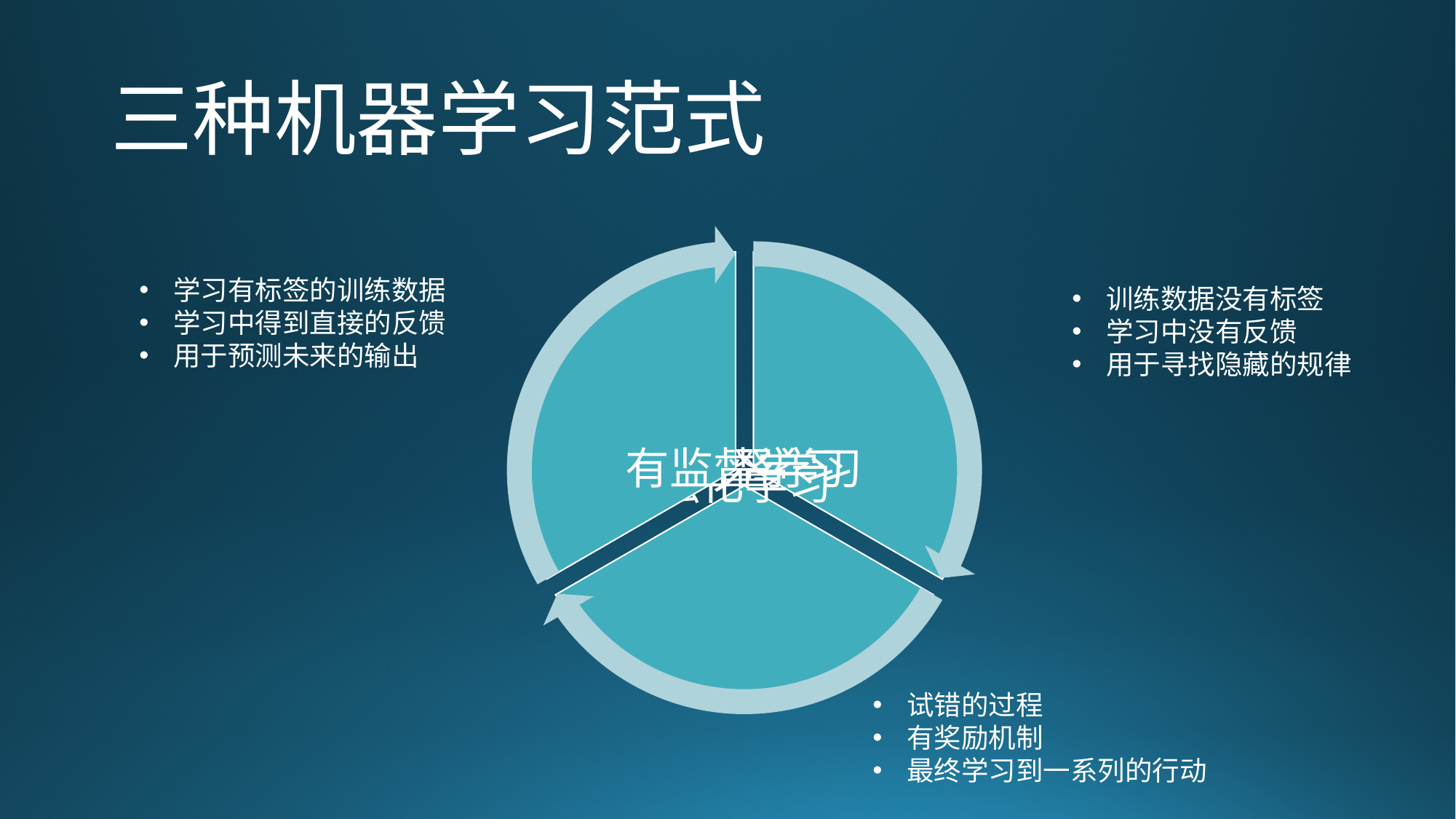

# 三种机器学习范式
无监督学习
强化学习
有监督学习
学习有标签的训练数据
学习中得到直接的反馈
用于预测未来的输出
训练数据没有标签
学习中没有反馈
用于寻找隐藏的规律
试错的过程
有奖励机制
最终学习到一系列的行动